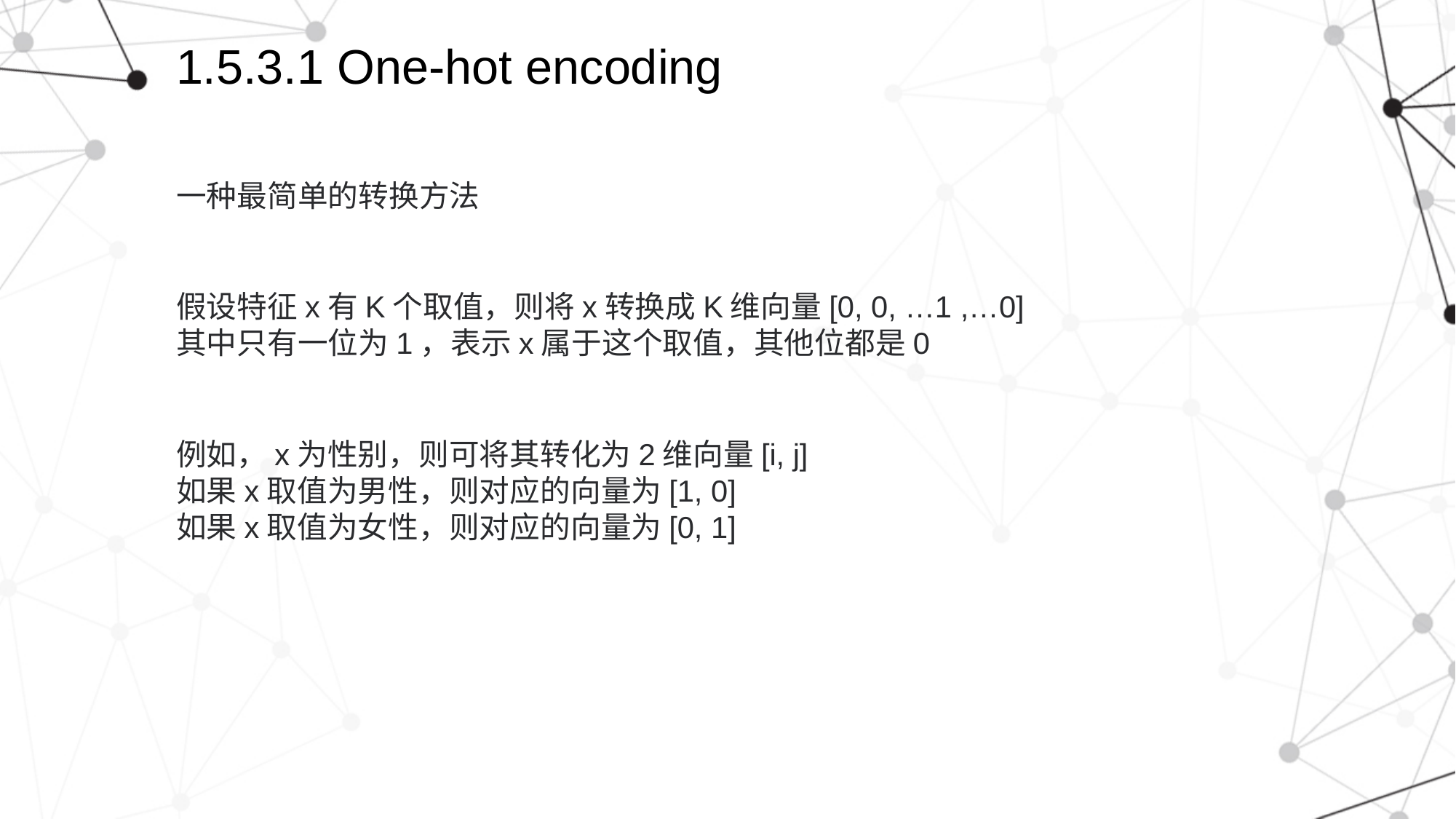

# 1.5.3.1 One-hot encoding
一种最简单的转换方法
假设特征x有K个取值，则将x转换成K维向量[0, 0, …1 ,…0]
其中只有一位为1，表示x属于这个取值，其他位都是0
例如，x为性别，则可将其转化为2维向量[i, j]
如果x取值为男性，则对应的向量为[1, 0]
如果x取值为女性，则对应的向量为[0, 1]